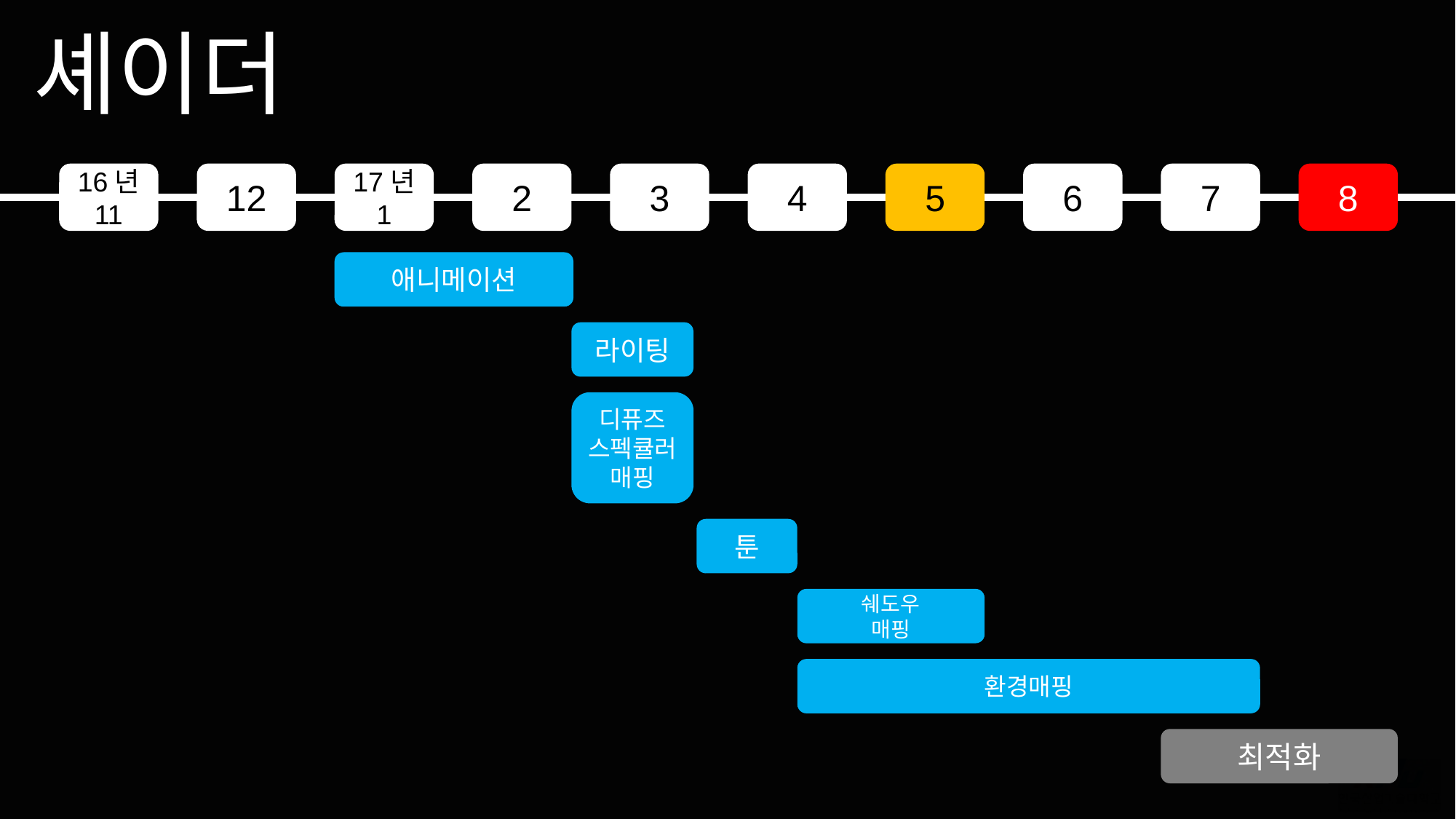

셰이더
16년
11
12
17년
1
2
3
4
5
6
7
8
애니메이션
라이팅
디퓨즈
스펙큘러
매핑
툰
쉐도우
매핑
환경매핑
최적화